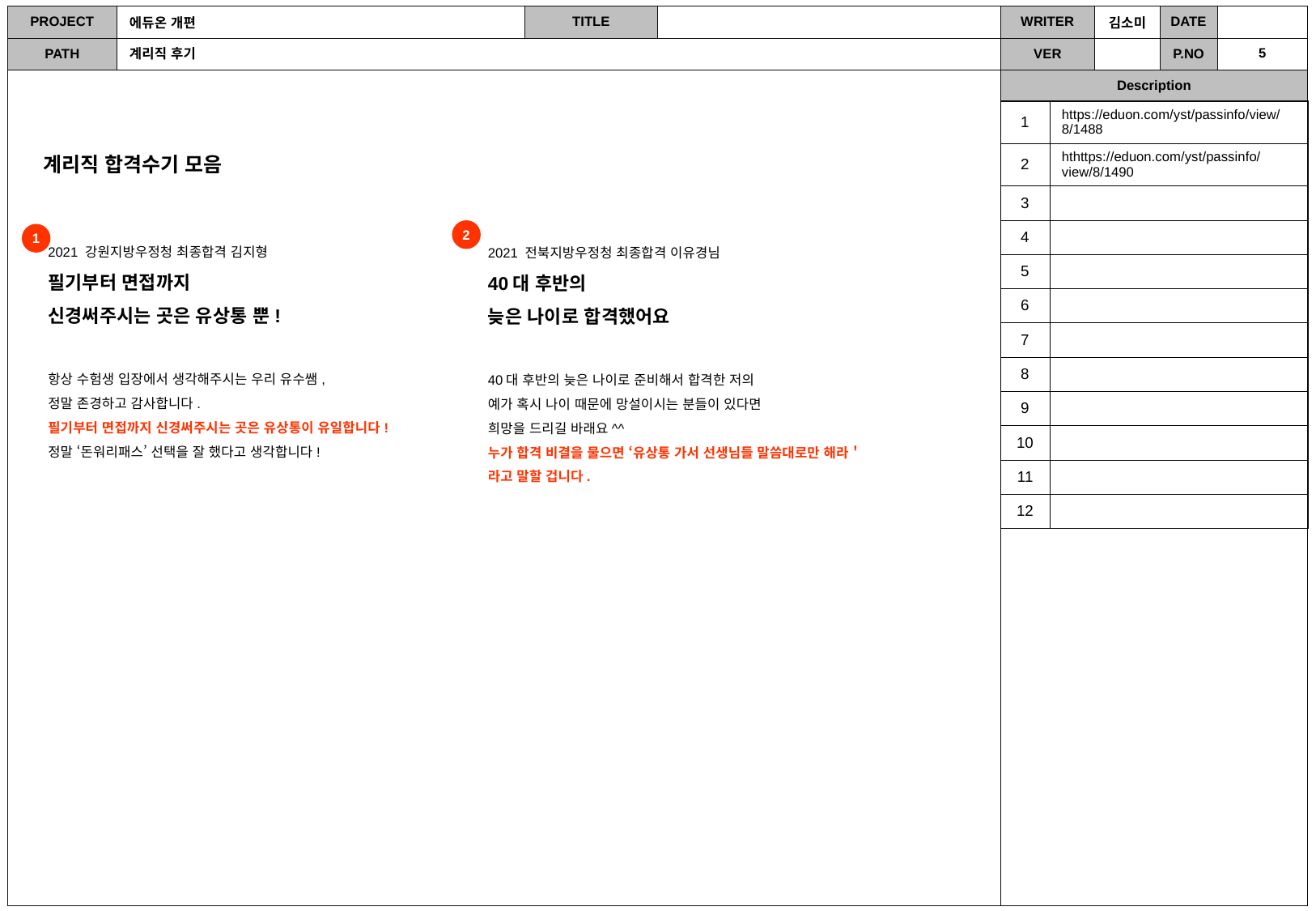

에듀온 개편
5
계리직 후기
| 1 | https://eduon.com/yst/passinfo/view/8/1488 |
| --- | --- |
| 2 | hthttps://eduon.com/yst/passinfo/view/8/1490 |
| 3 |  |
| 4 |  |
| 5 |  |
| 6 |  |
| 7 |  |
| 8 |  |
| 9 |  |
| 10 |  |
| 11 |  |
| 12 |  |
계리직 합격수기 모음
2
1
2021 강원지방우정청 최종합격 김지형
필기부터 면접까지
신경써주시는 곳은 유상통 뿐!

항상 수험생 입장에서 생각해주시는 우리 유수쌤,
정말 존경하고 감사합니다.
필기부터 면접까지 신경써주시는 곳은 유상통이 유일합니다!
정말 ‘돈워리패스’ 선택을 잘 했다고 생각합니다!
2021 전북지방우정청 최종합격 이유경님
40대 후반의
늦은 나이로 합격했어요

40대 후반의 늦은 나이로 준비해서 합격한 저의
예가 혹시 나이 때문에 망설이시는 분들이 있다면
희망을 드리길 바래요^^
누가 합격 비결을 물으면 ‘유상통 가서 선생님들 말씀대로만 해라＇라고 말할 겁니다.